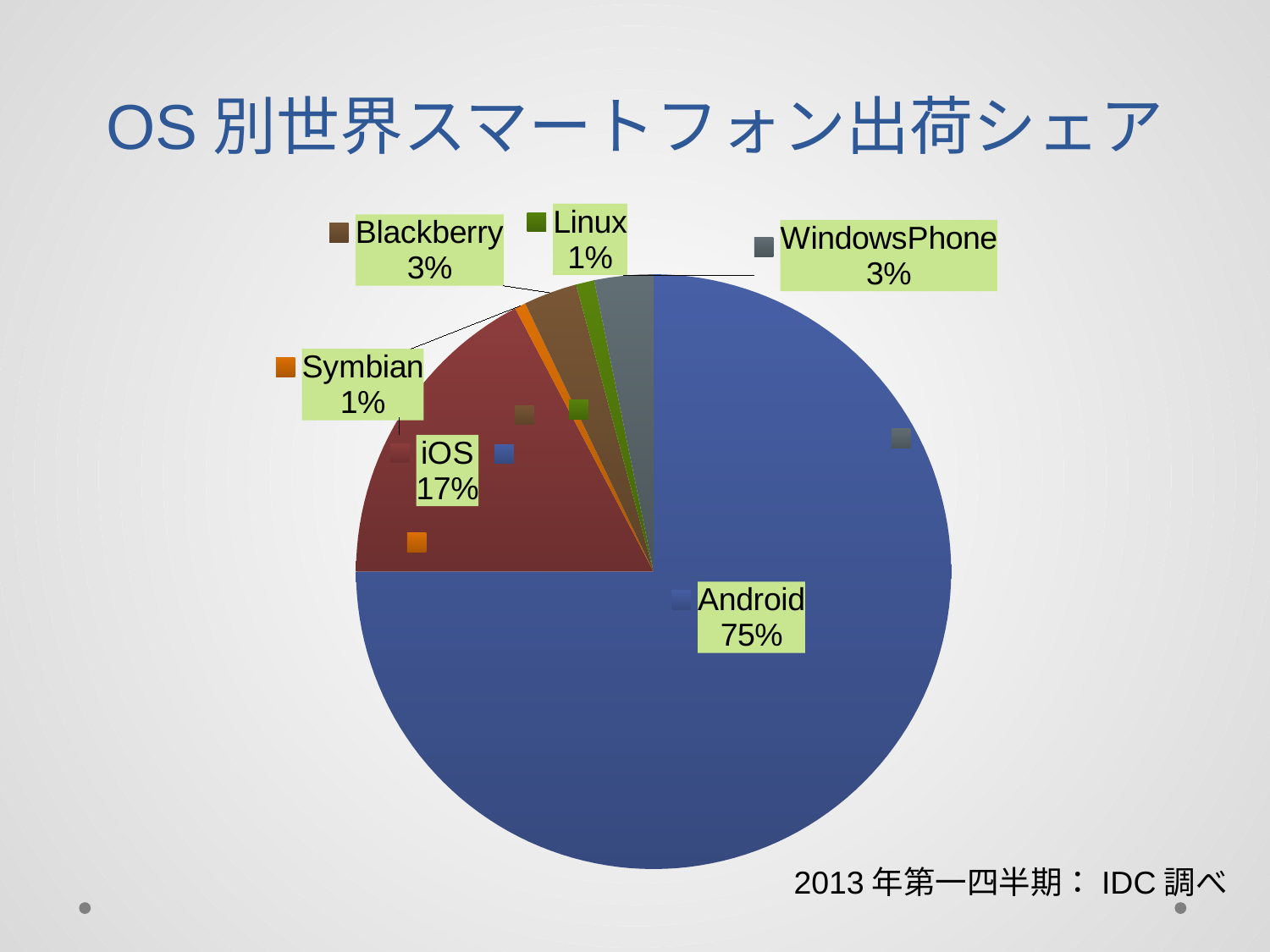

# OS別世界スマートフォン出荷シェア

### Chart

| Category | シェア |
|---|---|
| Android | 75.0 |
| iOS | 17.3 |
| Symbian | 0.6 |
| Blackberry | 2.9 |
| Linux | 1.0 |
| WindowsPhone | 3.2 |
| その他 | 0.0 |
2013年第一四半期：IDC調べ